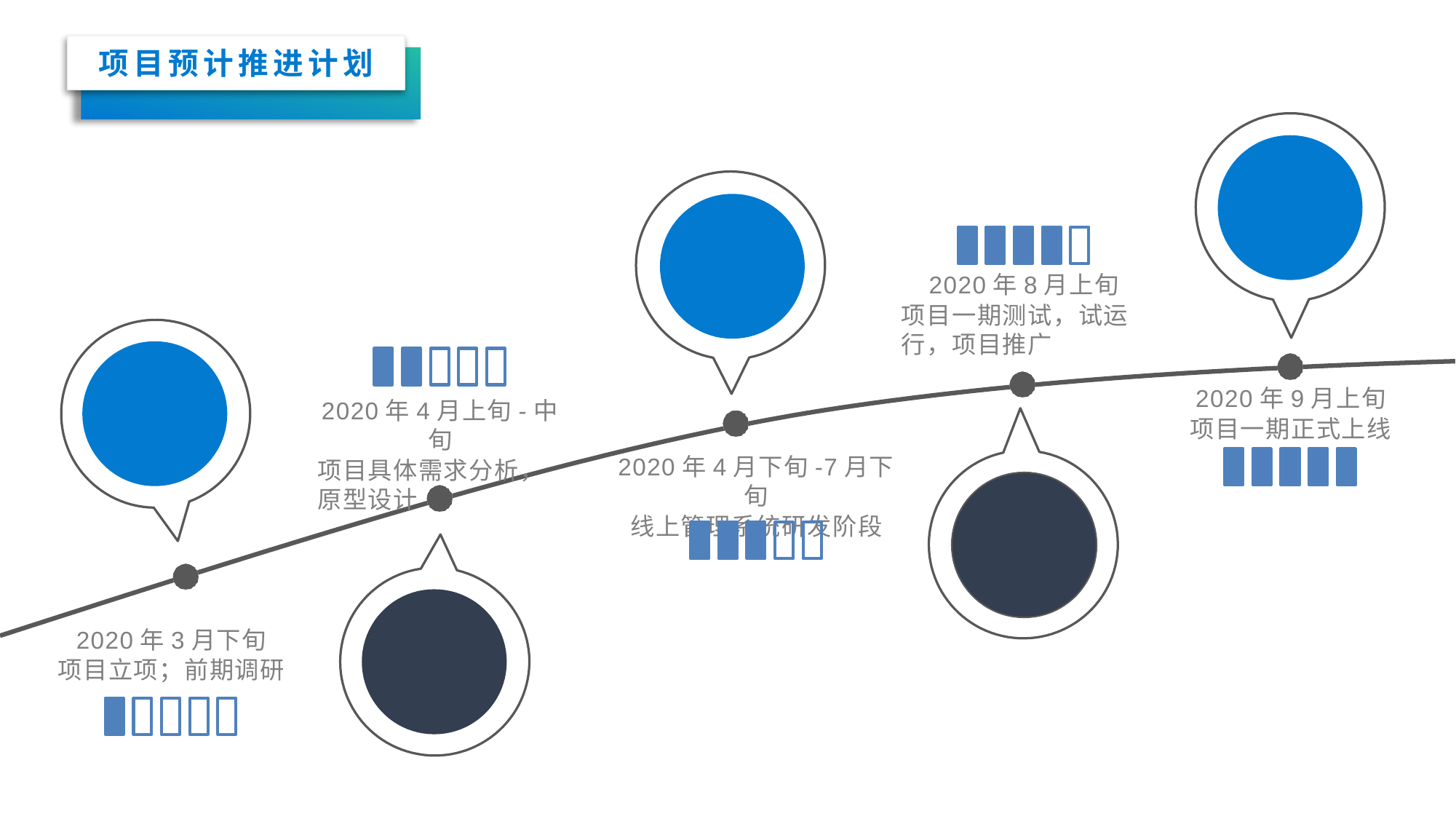

项目预计推进计划

2020年8月上旬
项目一期测试，试运行，项目推广

2020年9月上旬
项目一期正式上线
2020年4月上旬-中旬
项目具体需求分析，原型设计

2020年4月下旬-7月下旬
线上管理系统研发阶段

2020年3月下旬
项目立项；前期调研